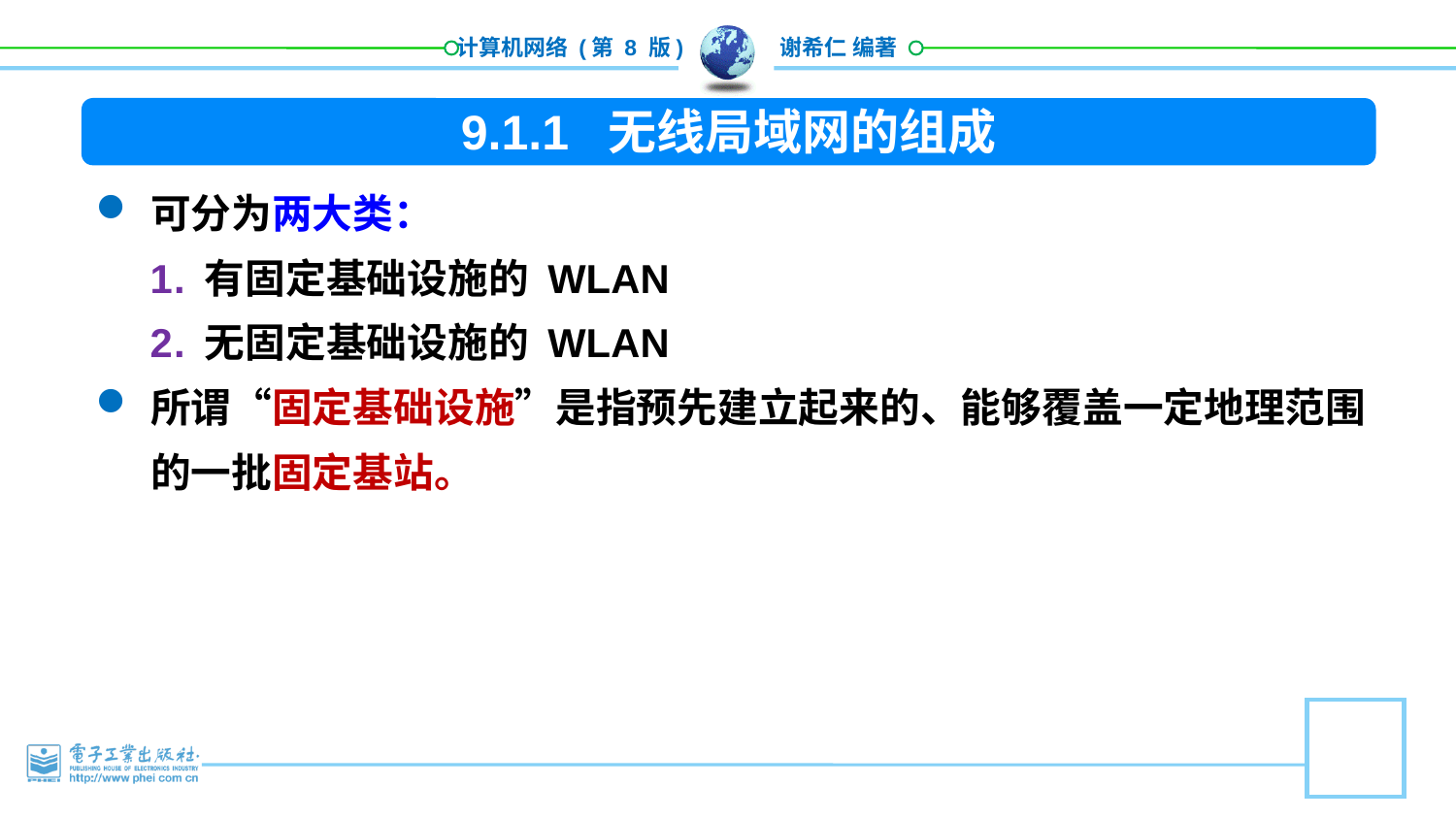

9.1.1  无线局域网的组成

可分为两大类：
有固定基础设施的 WLAN
无固定基础设施的 WLAN
所谓“固定基础设施”是指预先建立起来的、能够覆盖一定地理范围 的一批固定基站。